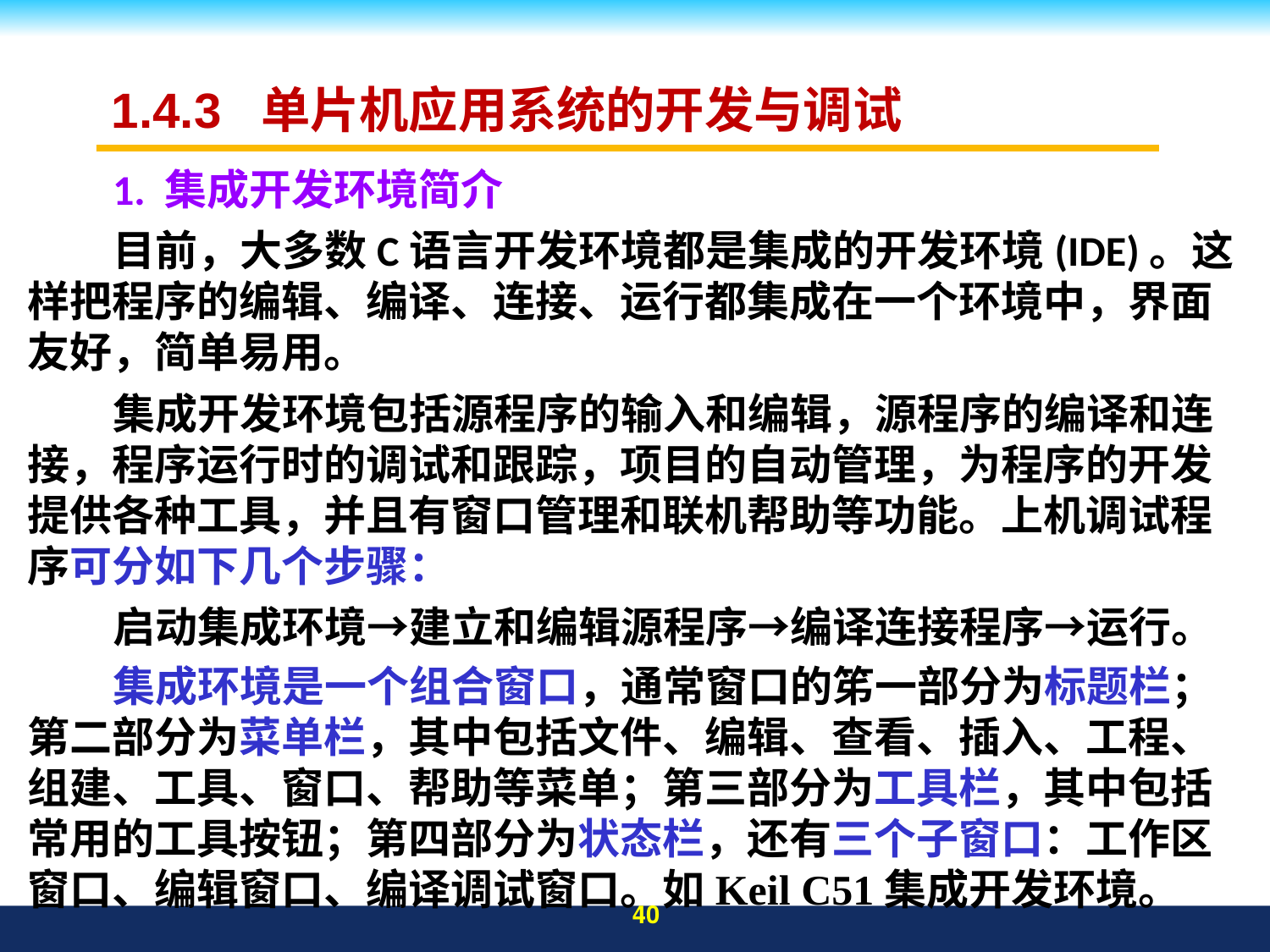

# 1.4.3  单片机应用系统的开发与调试
1. 集成开发环境简介
目前，大多数C语言开发环境都是集成的开发环境(IDE)。这样把程序的编辑、编译、连接、运行都集成在一个环境中，界面友好，简单易用。
集成开发环境包括源程序的输入和编辑，源程序的编译和连接，程序运行时的调试和跟踪，项目的自动管理，为程序的开发提供各种工具，并且有窗口管理和联机帮助等功能。上机调试程序可分如下几个步骤：
启动集成环境→建立和编辑源程序→编译连接程序→运行。
集成环境是一个组合窗口，通常窗口的笫一部分为标题栏；第二部分为菜单栏，其中包括文件、编辑、查看、插入、工程、组建、工具、窗口、帮助等菜单；第三部分为工具栏，其中包括常用的工具按钮；第四部分为状态栏，还有三个子窗口：工作区窗口、编辑窗口、编译调试窗口。如Keil C51集成开发环境。
40